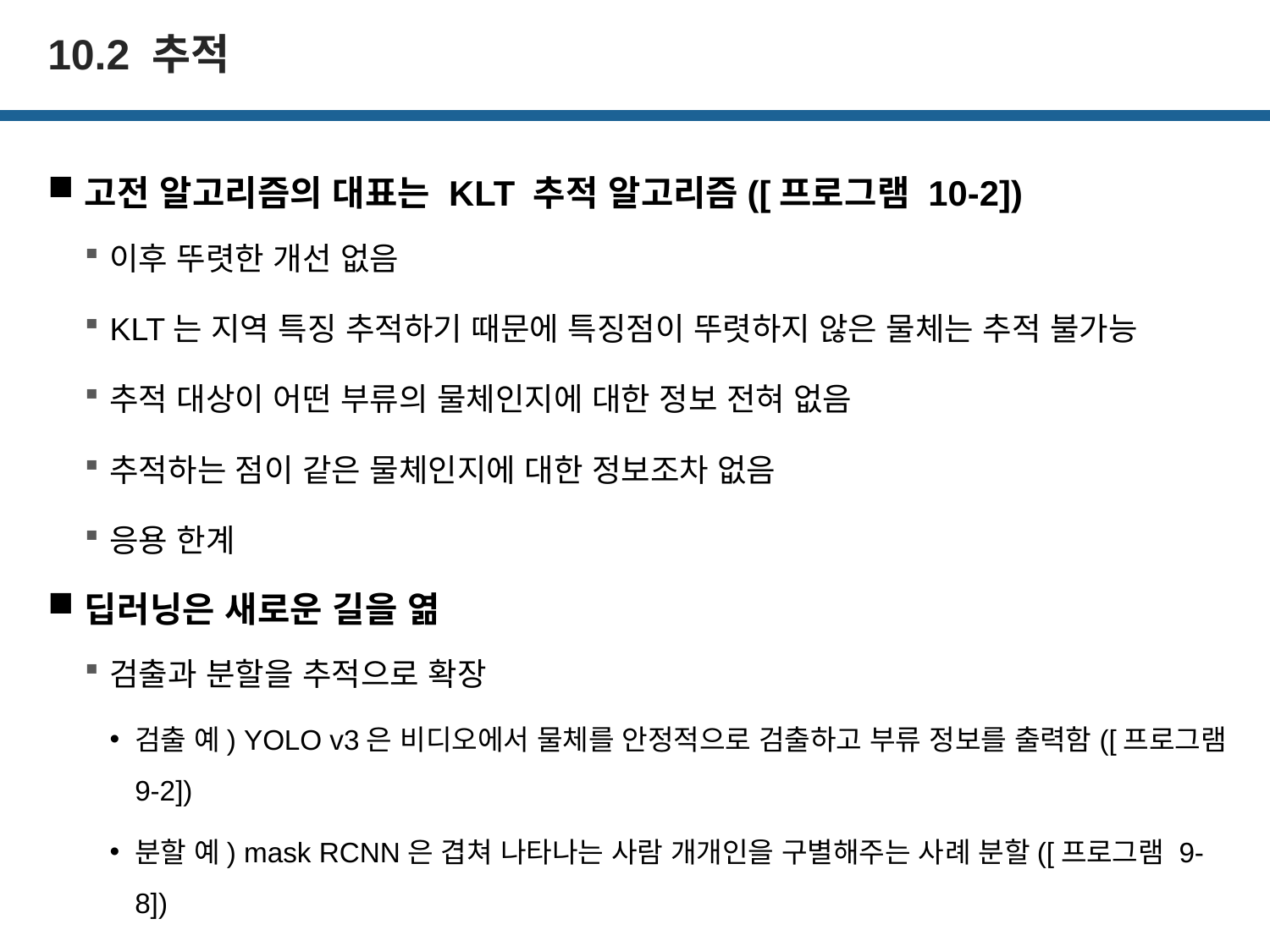

# 10.2 추적
고전 알고리즘의 대표는 KLT 추적 알고리즘([프로그램 10-2])
이후 뚜렷한 개선 없음
KLT는 지역 특징 추적하기 때문에 특징점이 뚜렷하지 않은 물체는 추적 불가능
추적 대상이 어떤 부류의 물체인지에 대한 정보 전혀 없음
추적하는 점이 같은 물체인지에 대한 정보조차 없음
응용 한계
딥러닝은 새로운 길을 엶
검출과 분할을 추적으로 확장
검출 예) YOLO v3은 비디오에서 물체를 안정적으로 검출하고 부류 정보를 출력함([프로그램 9-2])
분할 예) mask RCNN은 겹쳐 나타나는 사람 개개인을 구별해주는 사례 분할([프로그램 9-8])